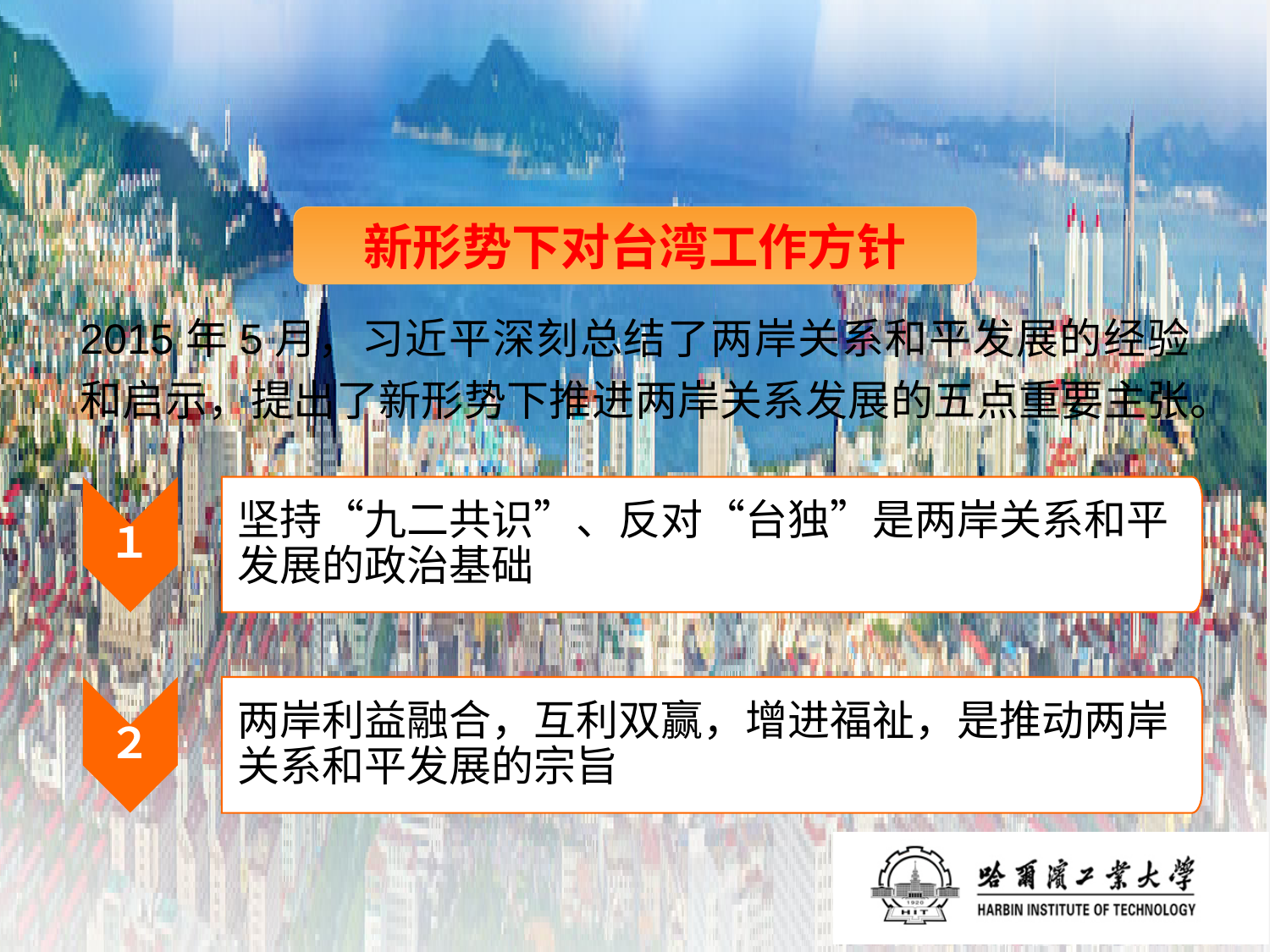

新形势下对台湾工作方针
2015年5月，习近平深刻总结了两岸关系和平发展的经验和启示，提出了新形势下推进两岸关系发展的五点重要主张。
１
坚持“九二共识”、反对“台独”是两岸关系和平发展的政治基础
两岸利益融合，互利双赢，增进福祉，是推动两岸关系和平发展的宗旨
２